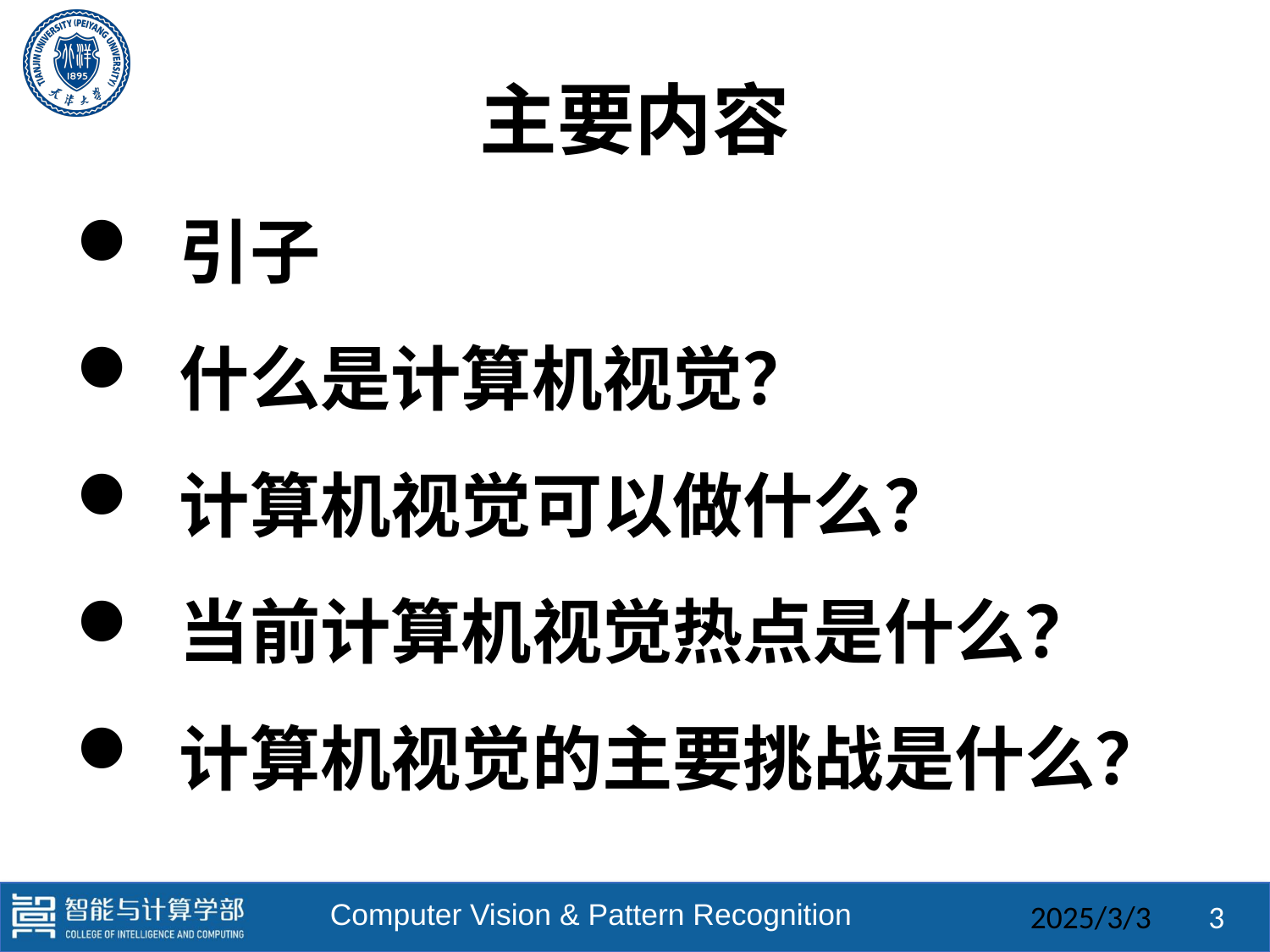

# 主要内容
 引子
 什么是计算机视觉？
 计算机视觉可以做什么？
 当前计算机视觉热点是什么？
 计算机视觉的主要挑战是什么？
2025/3/3
3